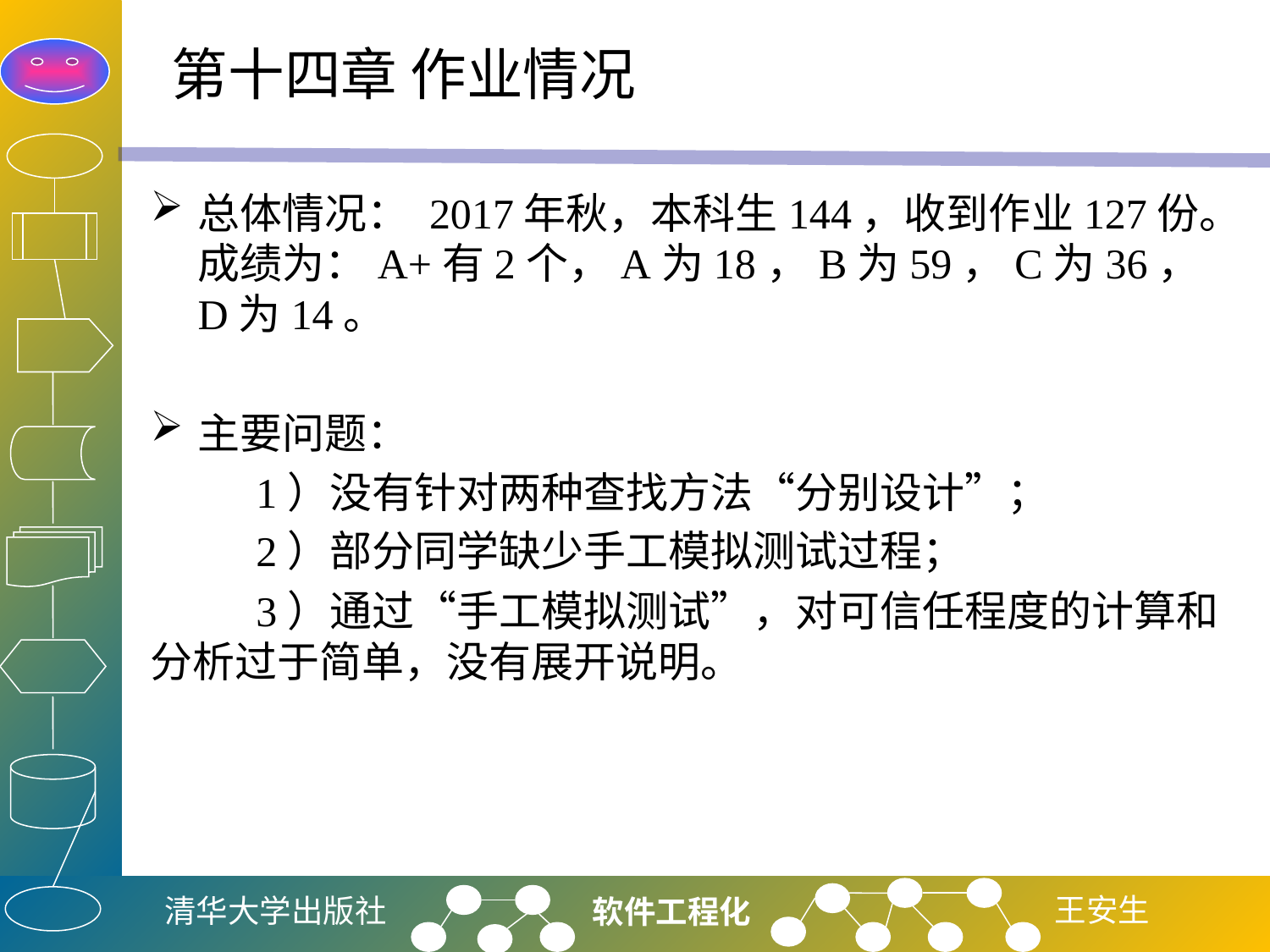

# 第十四章 作业情况
总体情况： 2017年秋，本科生144，收到作业127份。成绩为：A+有2个，A为18，B为59，C为36，D为14。

主要问题：
          1）没有针对两种查找方法“分别设计”；
          2）部分同学缺少手工模拟测试过程；
          3）通过“手工模拟测试”，对可信任程度的计算和分析过于简单，没有展开说明。